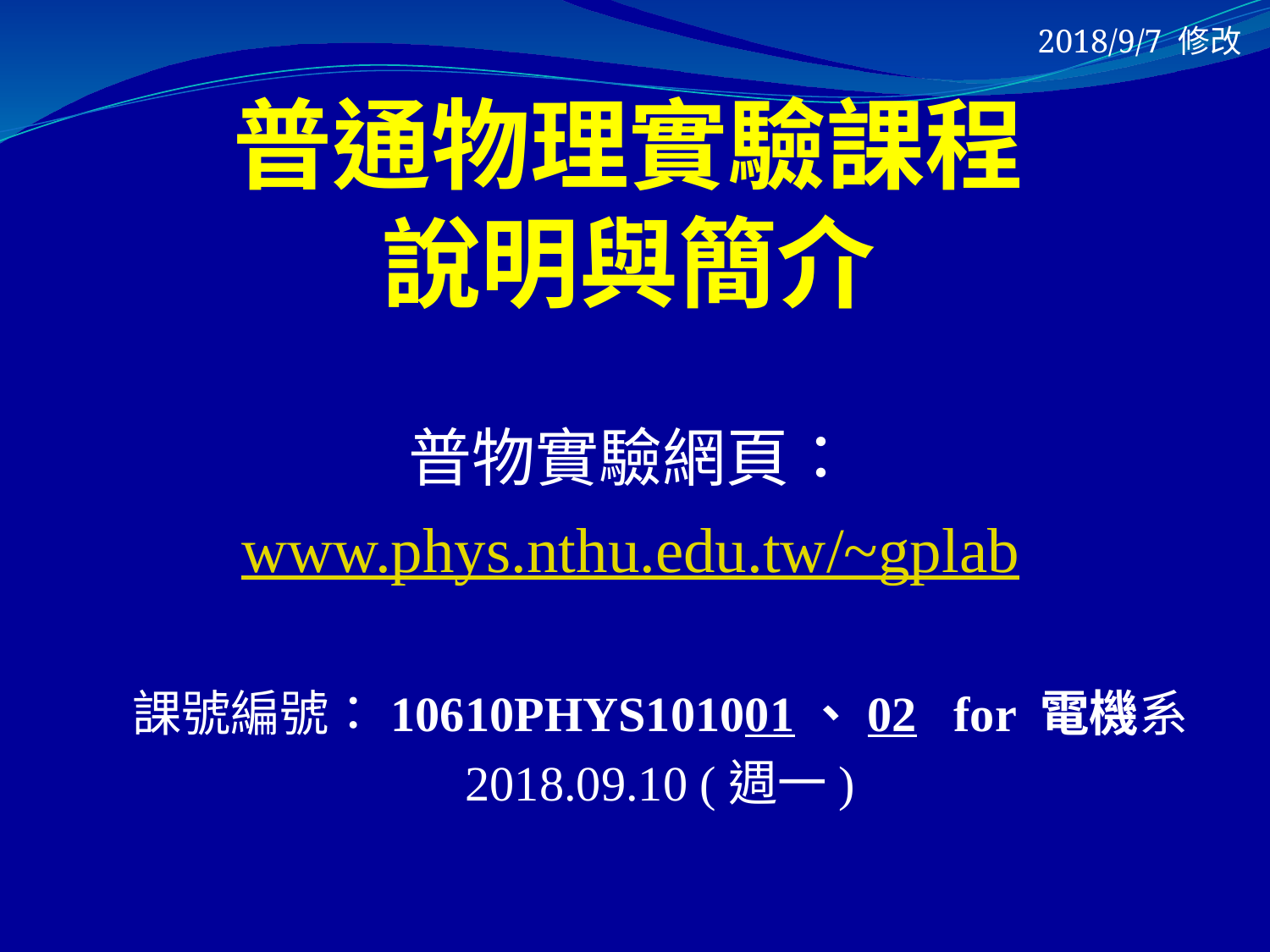

2018/9/7 修改
# 普通物理實驗課程 說明與簡介
普物實驗網頁：
www.phys.nthu.edu.tw/~gplab
課號編號：10610PHYS101001、02   for 電機系
2018.09.10 (週一)